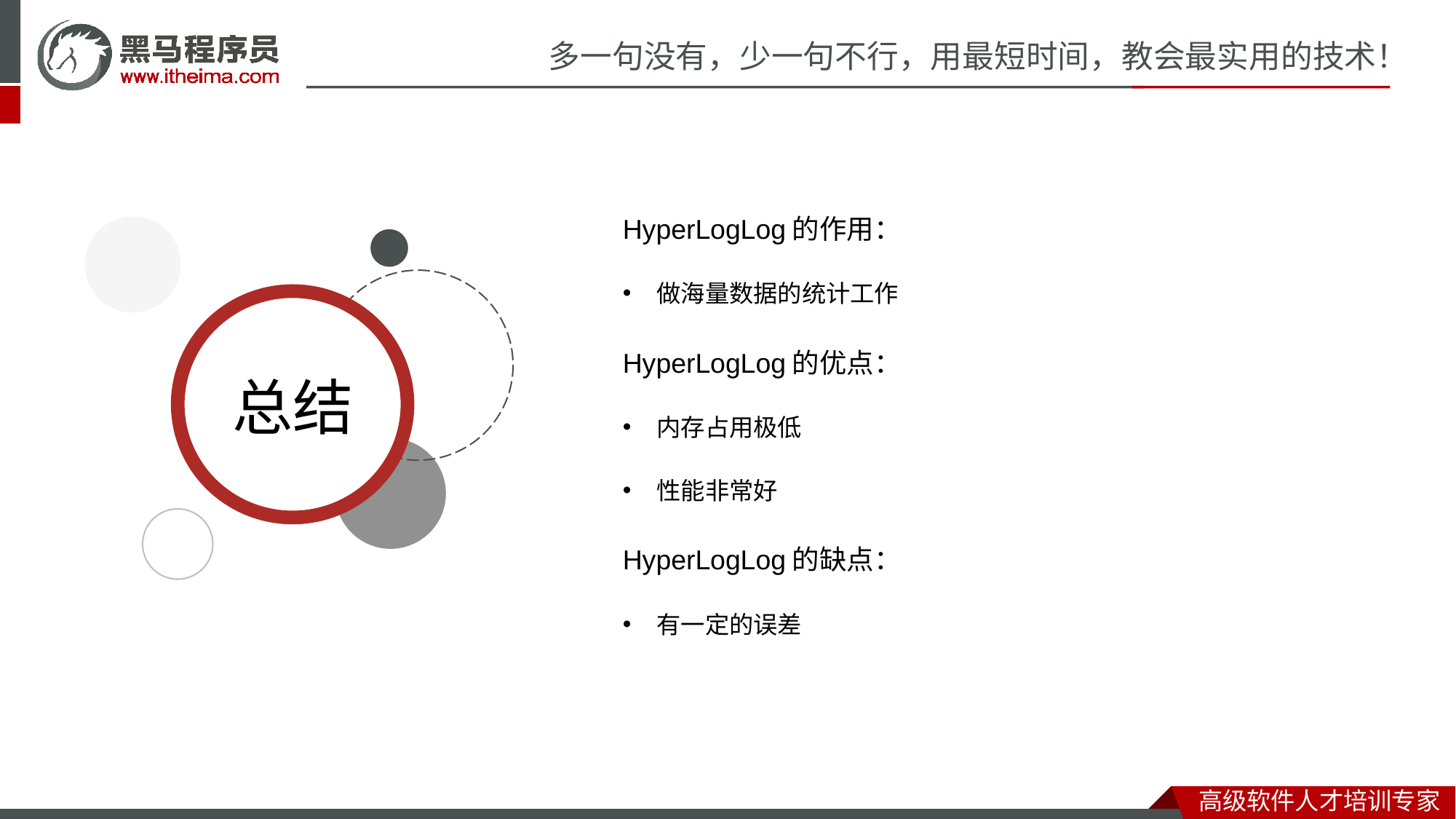

HyperLogLog的作用：
做海量数据的统计工作
HyperLogLog的优点：
内存占用极低
性能非常好
HyperLogLog的缺点：
有一定的误差